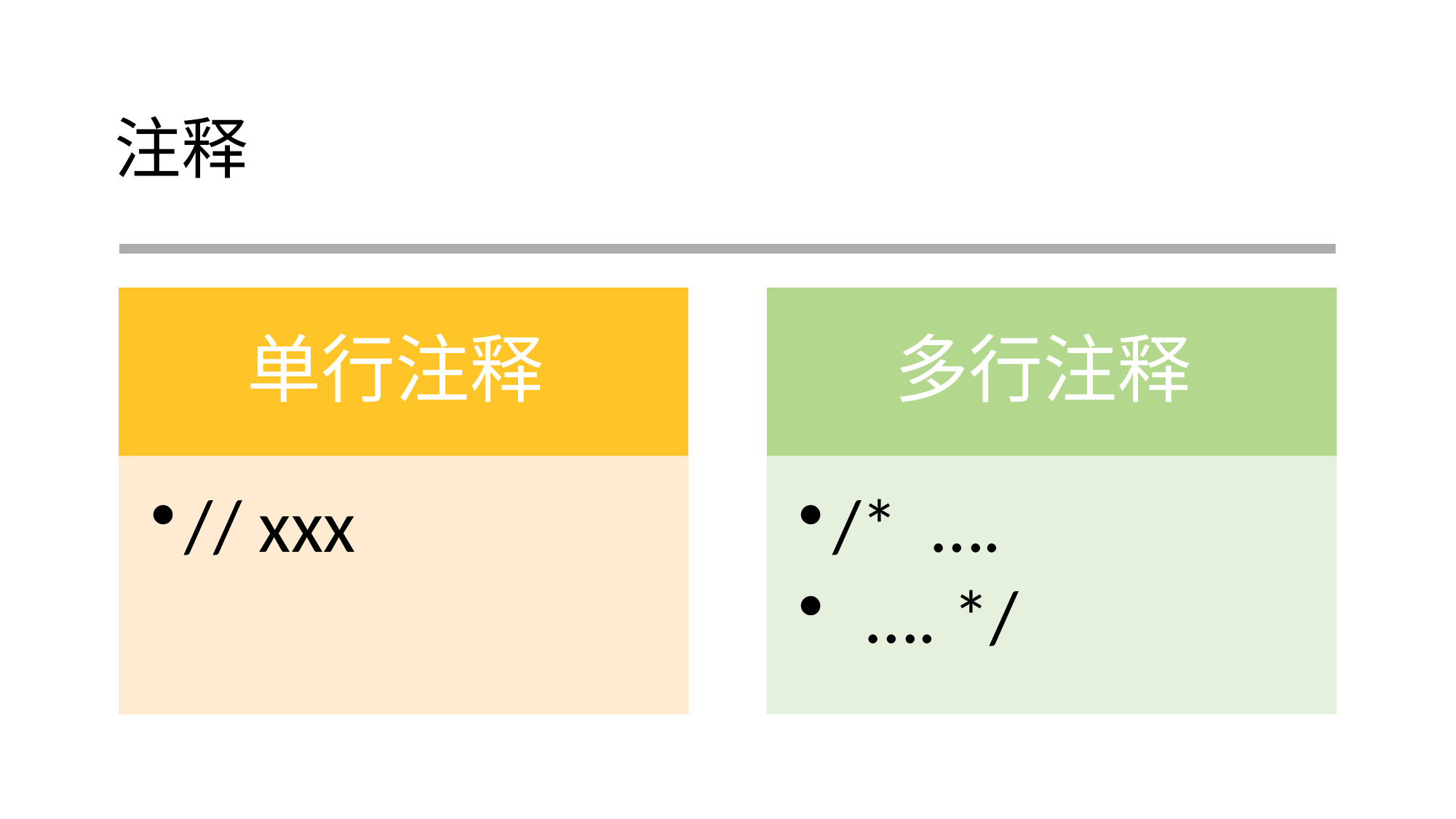

# 注释

单行注释
// xxx
多行注释
/*  ….
  …. */